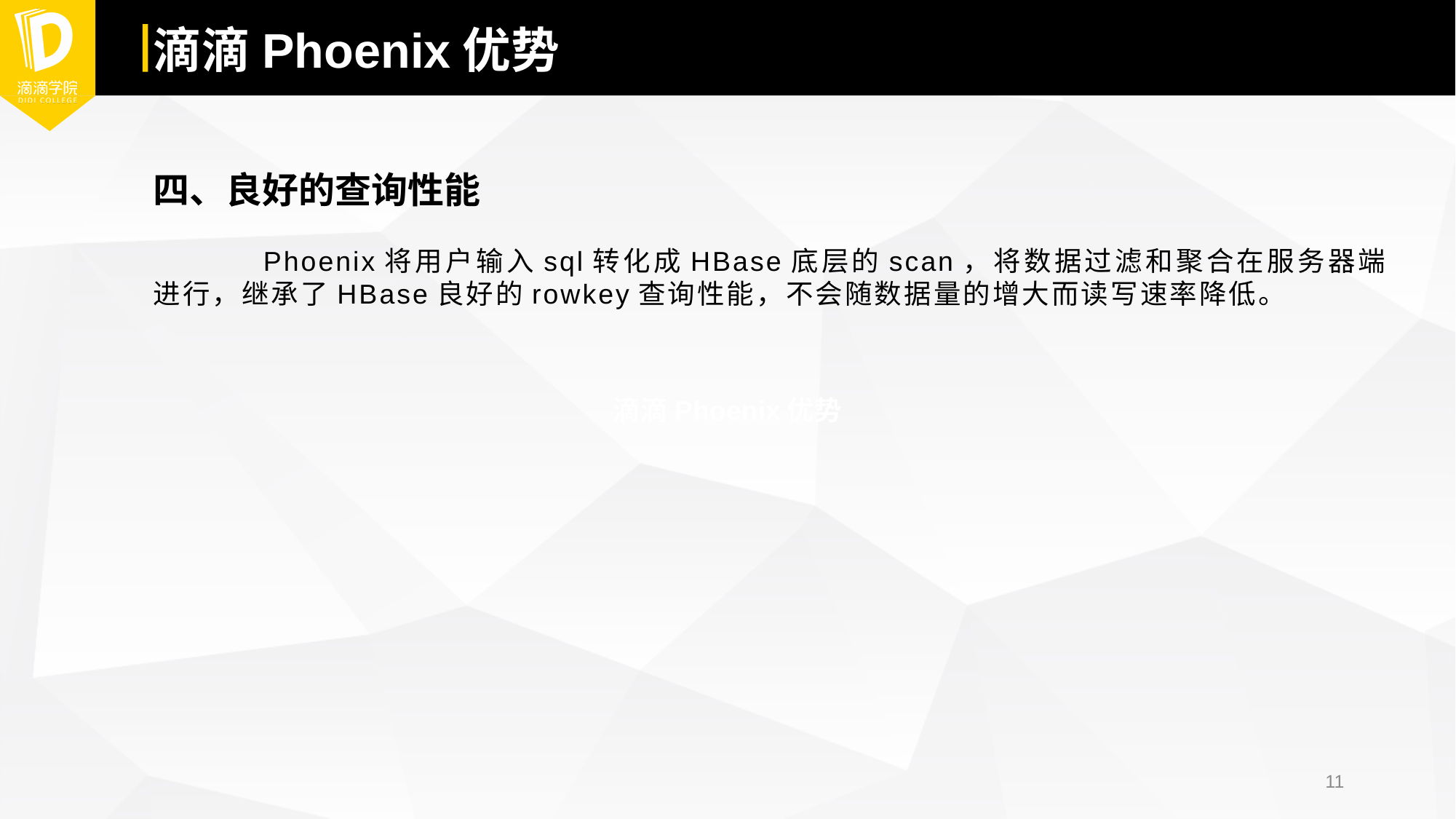

# 滴滴Phoenix优势
四、良好的查询性能

 	Phoenix将用户输入sql转化成HBase底层的scan，将数据过滤和聚合在服务器端进行，继承了HBase良好的rowkey查询性能，不会随数据量的增大而读写速率降低。

滴滴Phoenix优势
11